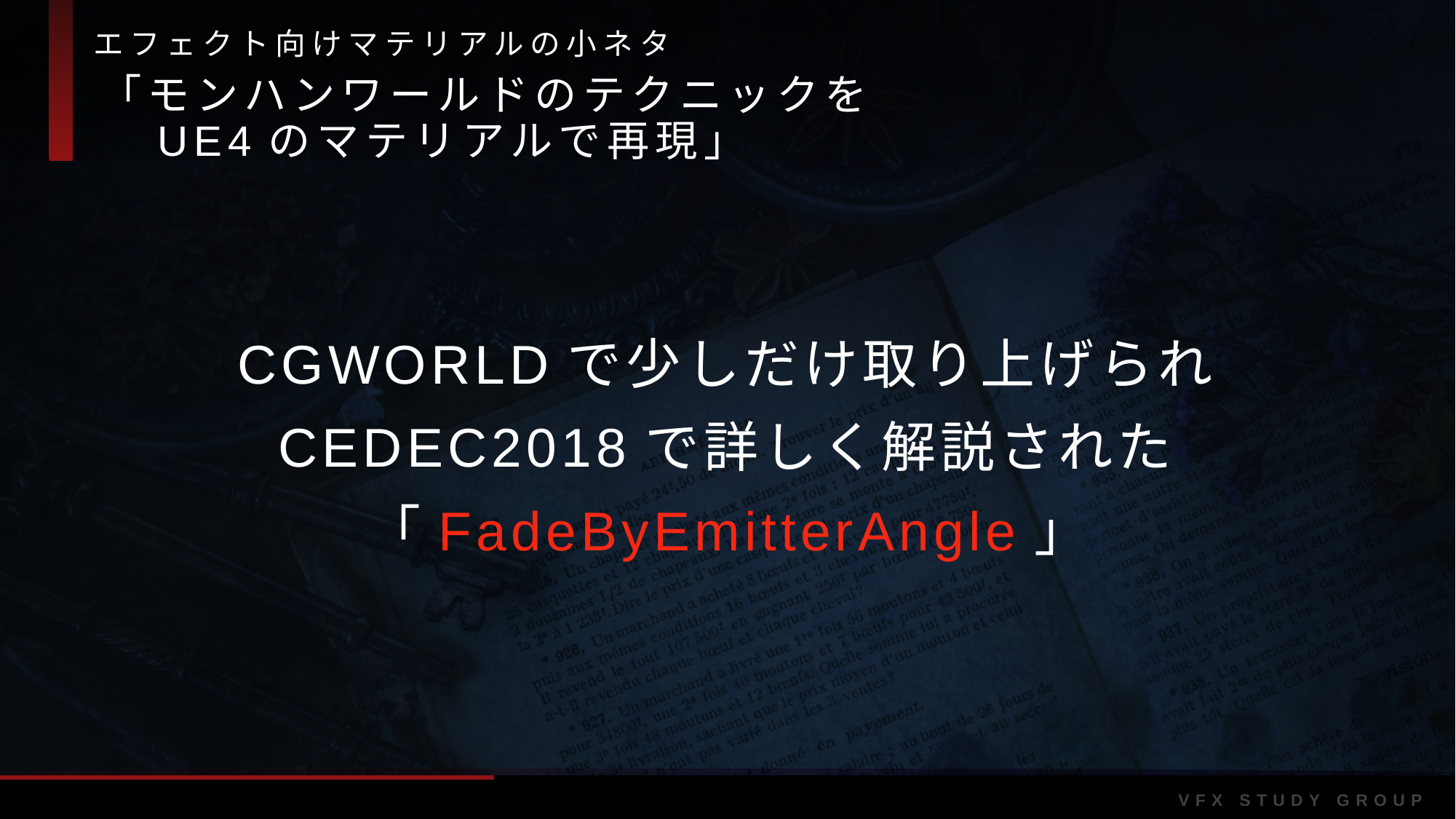

「モンハンワールドのテクニックを
　UE4のマテリアルで再現」
CGWORLDで少しだけ取り上げられ
CEDEC2018で詳しく解説された
「FadeByEmitterAngle」